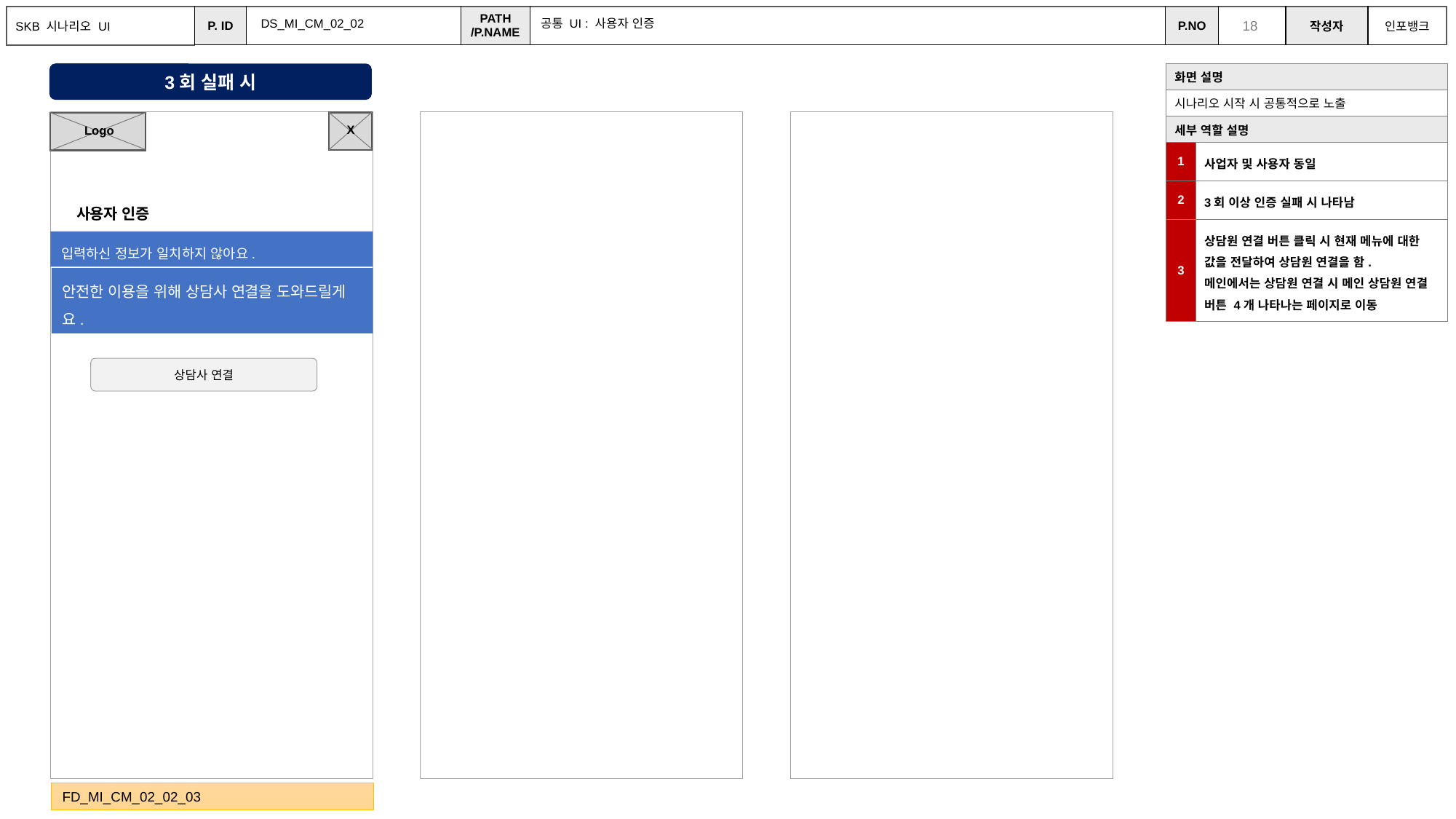

DS_MI_CM_02_02
공통 UI : 사용자 인증
3회 실패 시
| 화면 설명 |  |
| --- | --- |
| 시나리오 시작 시 공통적으로 노출 |  |
| 세부 역할 설명 |  |
| 1 | 사업자 및 사용자 동일 |
| 2 | 3회 이상 인증 실패 시 나타남 |
| 3 | 상담원 연결 버튼 클릭 시 현재 메뉴에 대한 값을 전달하여 상담원 연결을 함. 메인에서는 상담원 연결 시 메인 상담원 연결 버튼 4개 나타나는 페이지로 이동 |

X

Logo
사용자 인증
입력하신 정보가 일치하지 않아요.
안전한 이용을 위해 상담사 연결을 도와드릴게요.

상담사 연결
FD_MI_CM_02_02_03